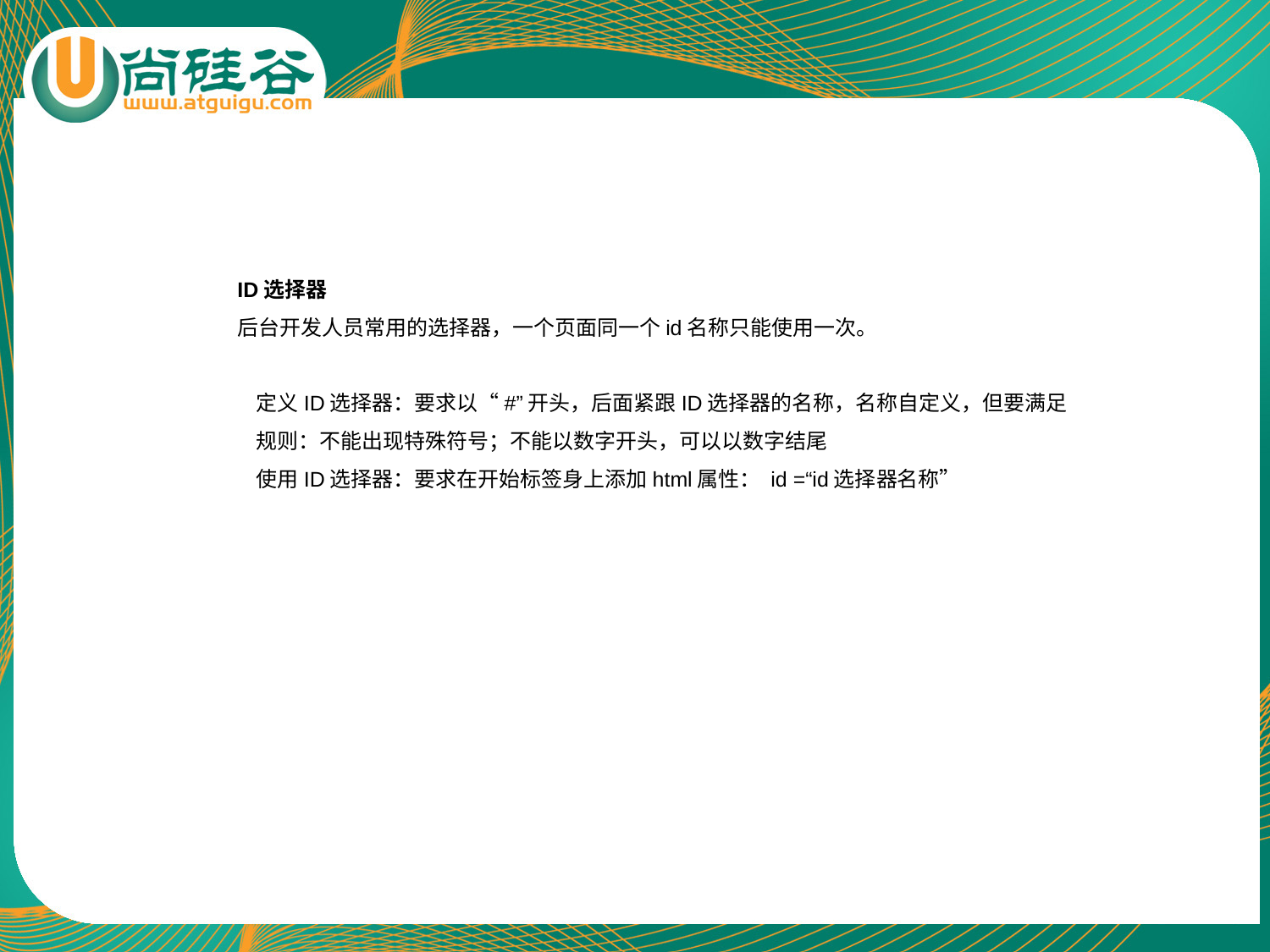

ID选择器
后台开发人员常用的选择器，一个页面同一个id名称只能使用一次。

   定义ID选择器：要求以“#”开头，后面紧跟ID选择器的名称，名称自定义，但要满足
   规则：不能出现特殊符号；不能以数字开头，可以以数字结尾
   使用ID选择器：要求在开始标签身上添加html属性： id =“id选择器名称”